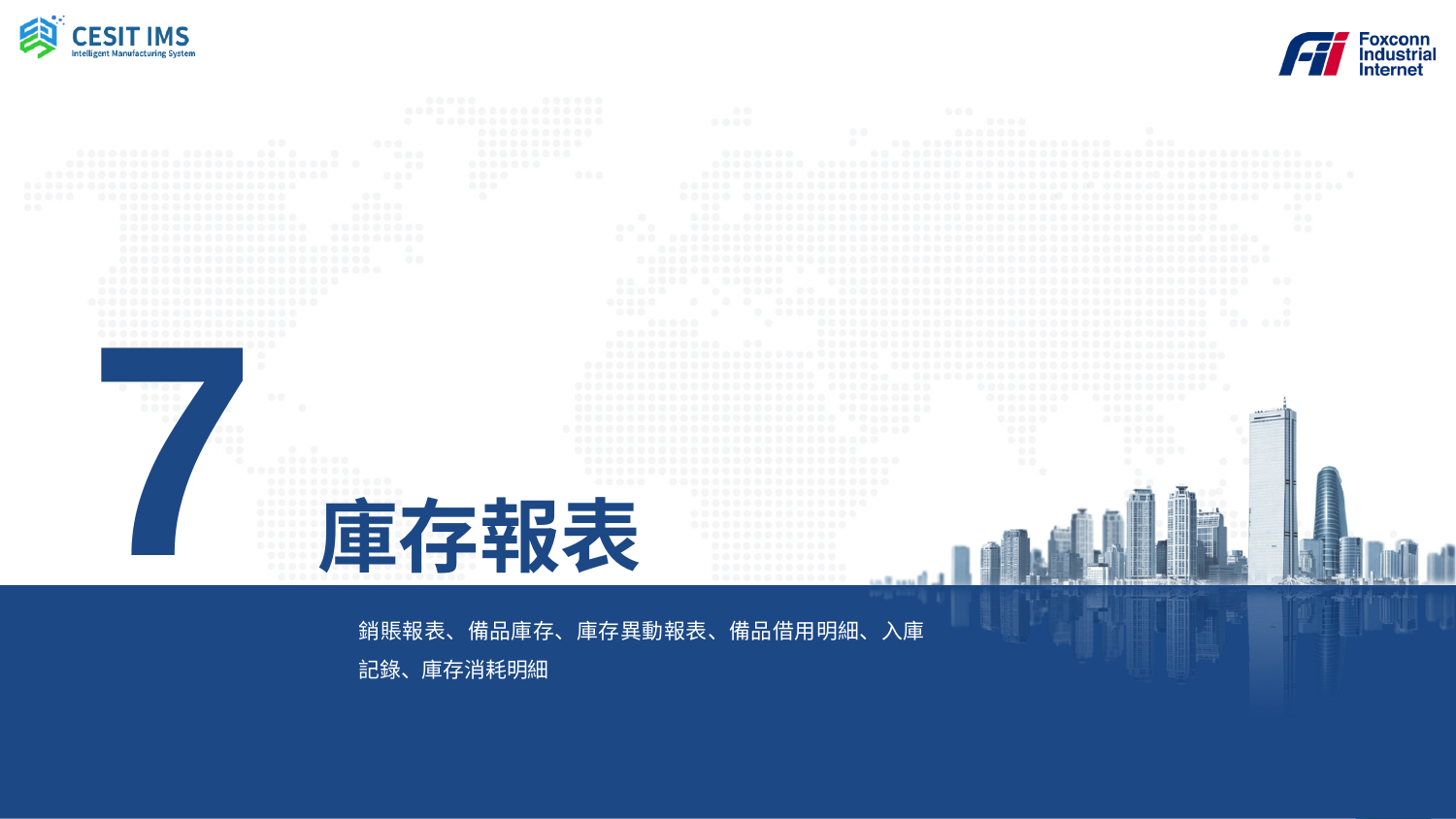

7
庫存報表
銷賬報表、備品庫存、庫存異動報表、備品借用明細、入庫記錄、庫存消耗明細